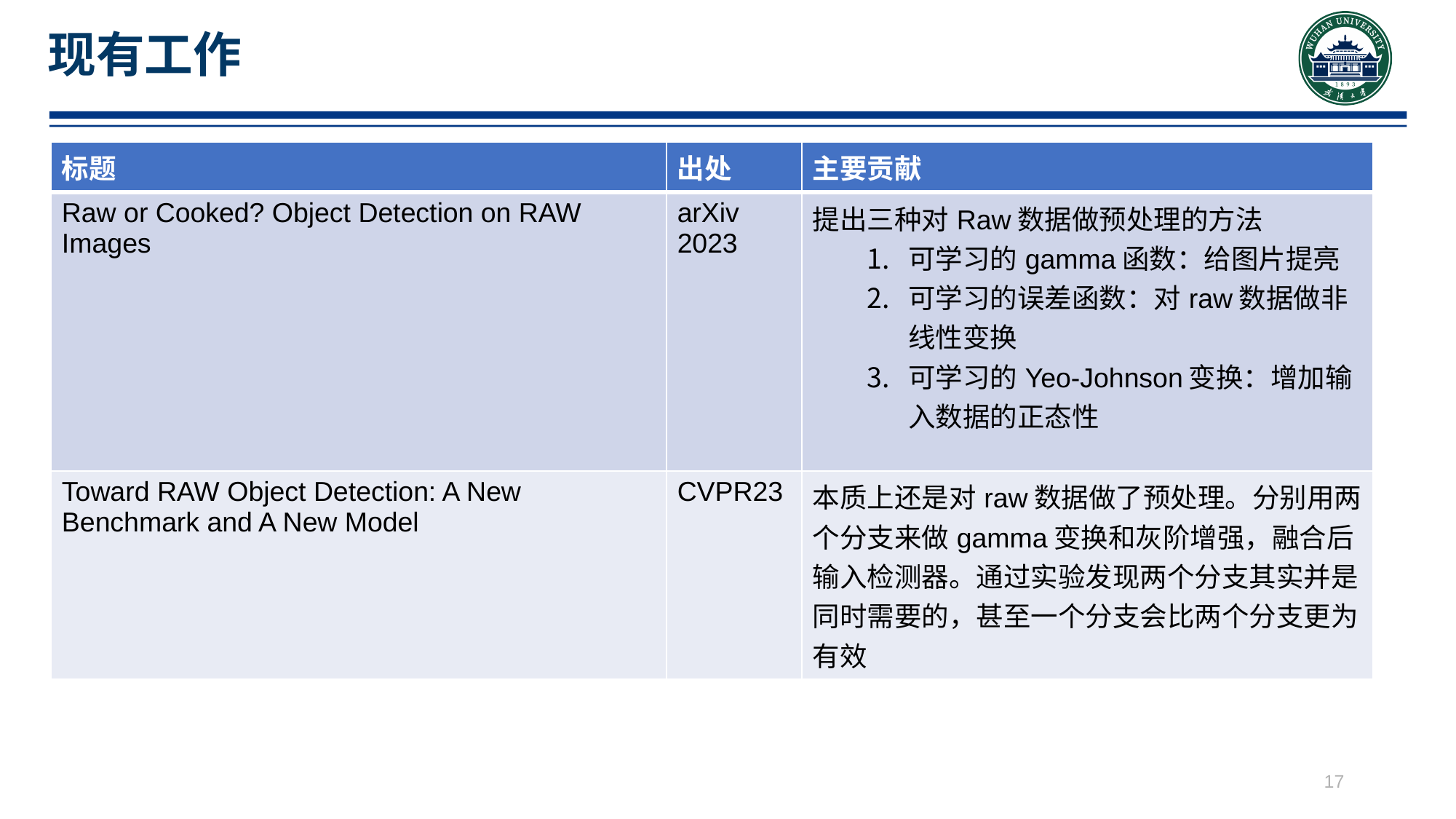

# 现有工作
| 标题 | 出处 | 主要贡献 |
| --- | --- | --- |
| Raw or Cooked? Object Detection on RAW Images | arXiv 2023 | 提出三种对Raw数据做预处理的方法 可学习的gamma函数：给图片提亮 可学习的误差函数：对raw数据做非线性变换 可学习的Yeo-Johnson变换：增加输入数据的正态性 |
| Toward RAW Object Detection: A New Benchmark and A New Model | CVPR23 | 本质上还是对raw数据做了预处理。分别用两个分支来做gamma变换和灰阶增强，融合后输入检测器。通过实验发现两个分支其实并是同时需要的，甚至一个分支会比两个分支更为有效 |

17